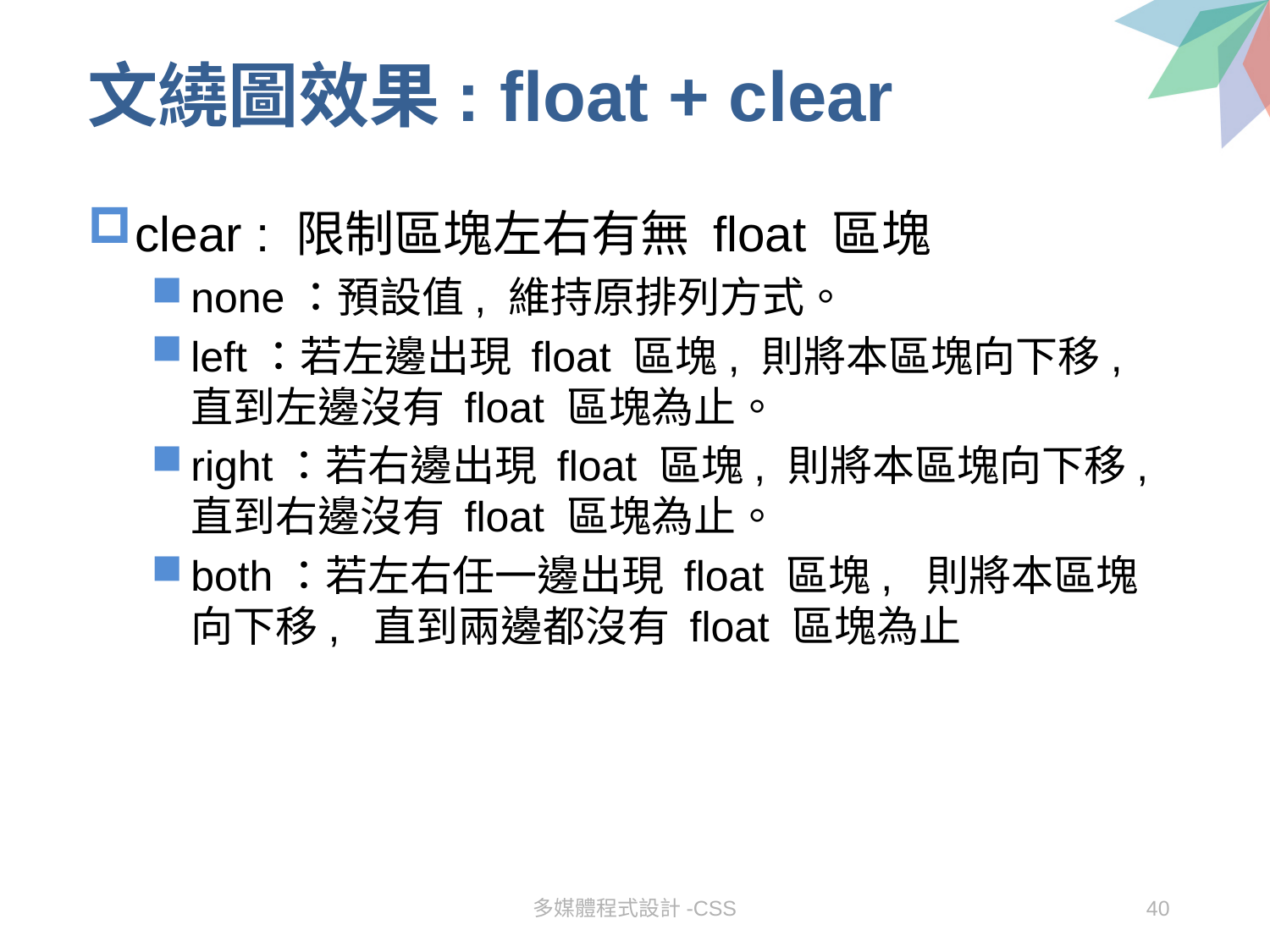

# 文繞圖效果: float + clear
clear : 限制區塊左右有無 float 區塊
none：預設值, 維持原排列方式。
left：若左邊出現 float 區塊, 則將本區塊向下移, 直到左邊沒有 float 區塊為止。
right：若右邊出現 float 區塊, 則將本區塊向下移, 直到右邊沒有 float 區塊為止。
both：若左右任一邊出現 float 區塊,  則將本區塊向下移,  直到兩邊都沒有 float 區塊為止
多媒體程式設計-CSS
40